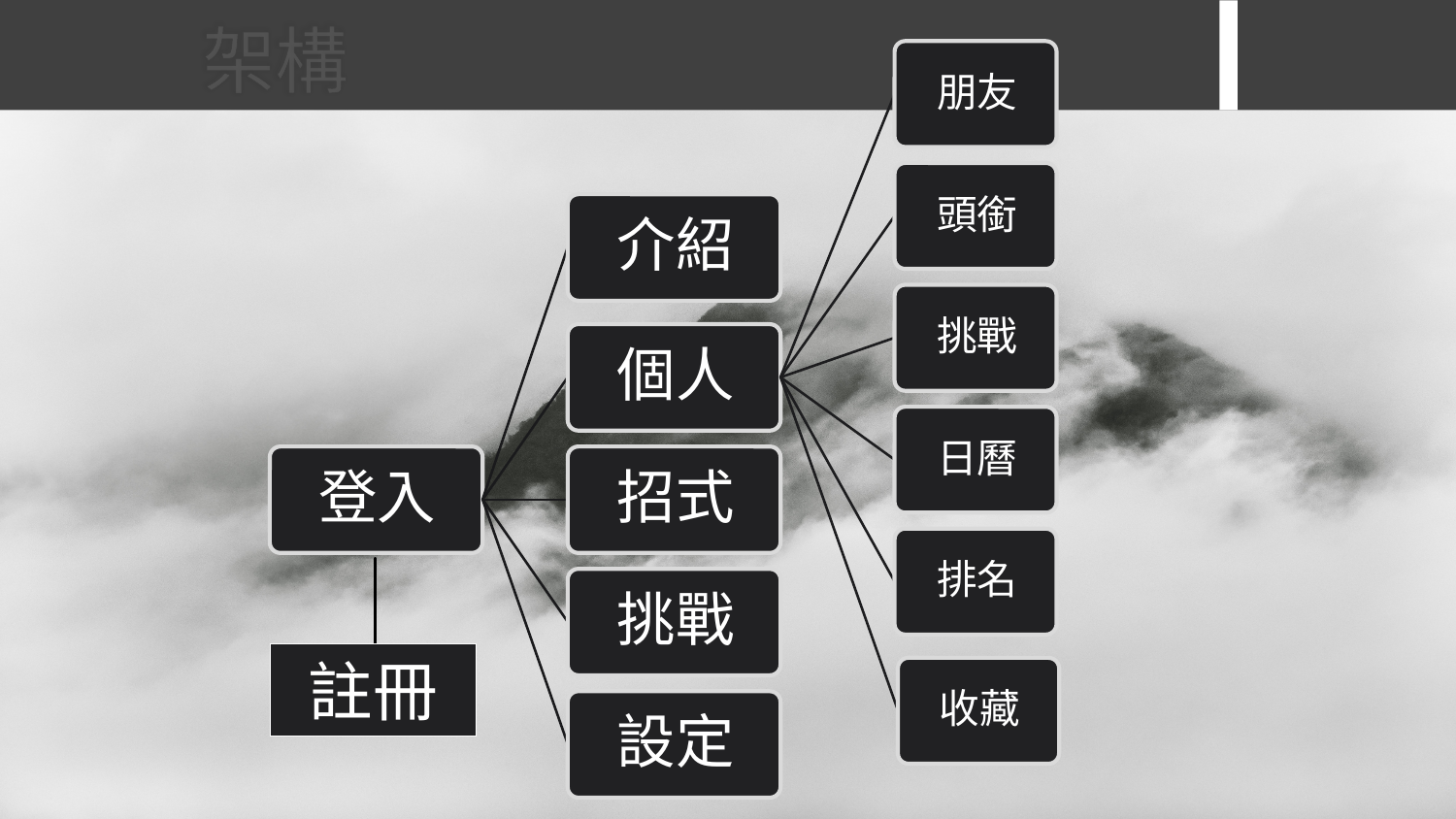

# 架構

登入

介紹

個人

朋友

頭銜

挑戰

日曆

排名

收藏

招式

挑戰

設定
註冊